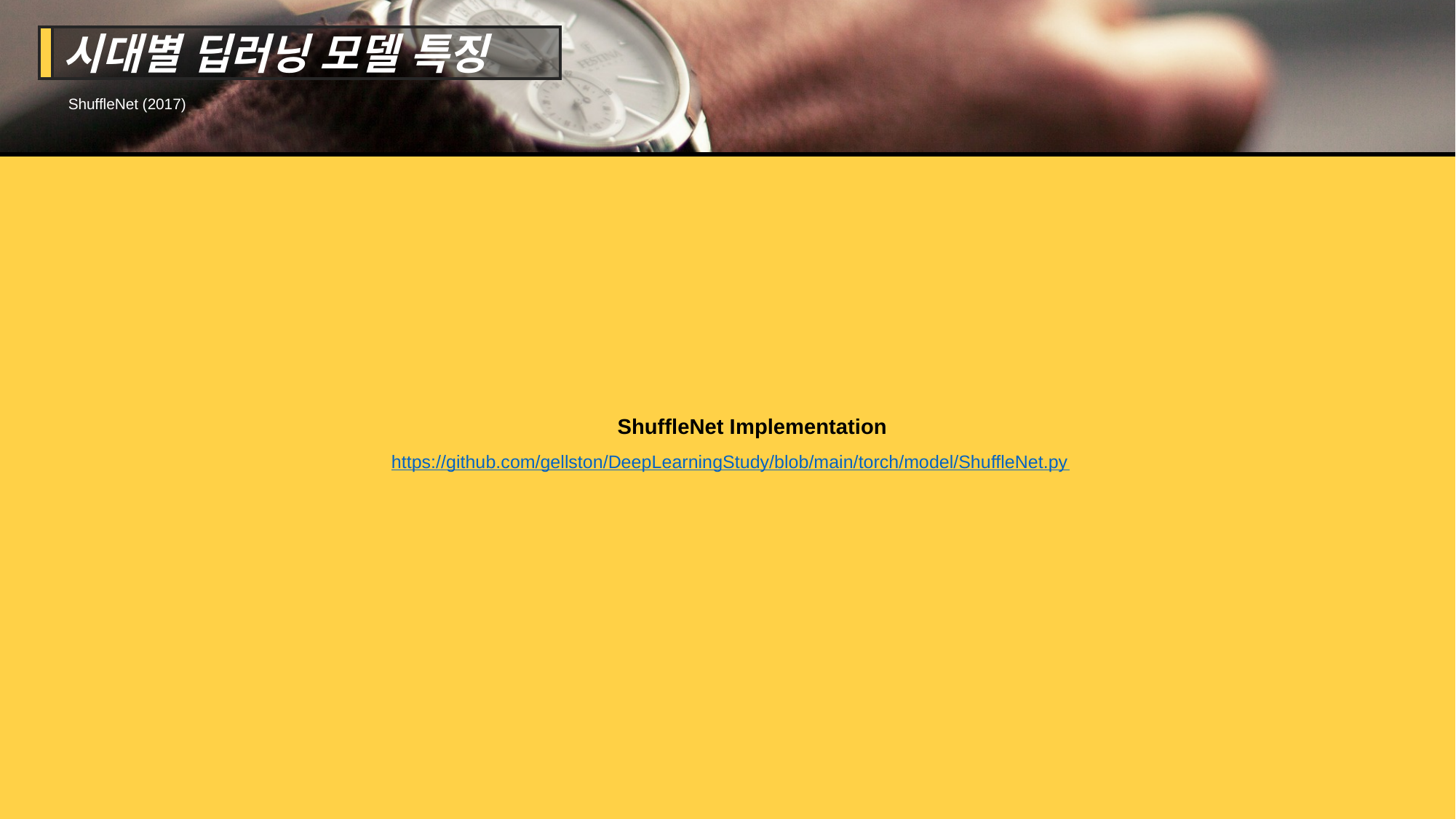

시대별 딥러닝 모델 특징
ShuffleNet (2017)
ShuffleNet Implementation
https://github.com/gellston/DeepLearningStudy/blob/main/torch/model/ShuffleNet.py